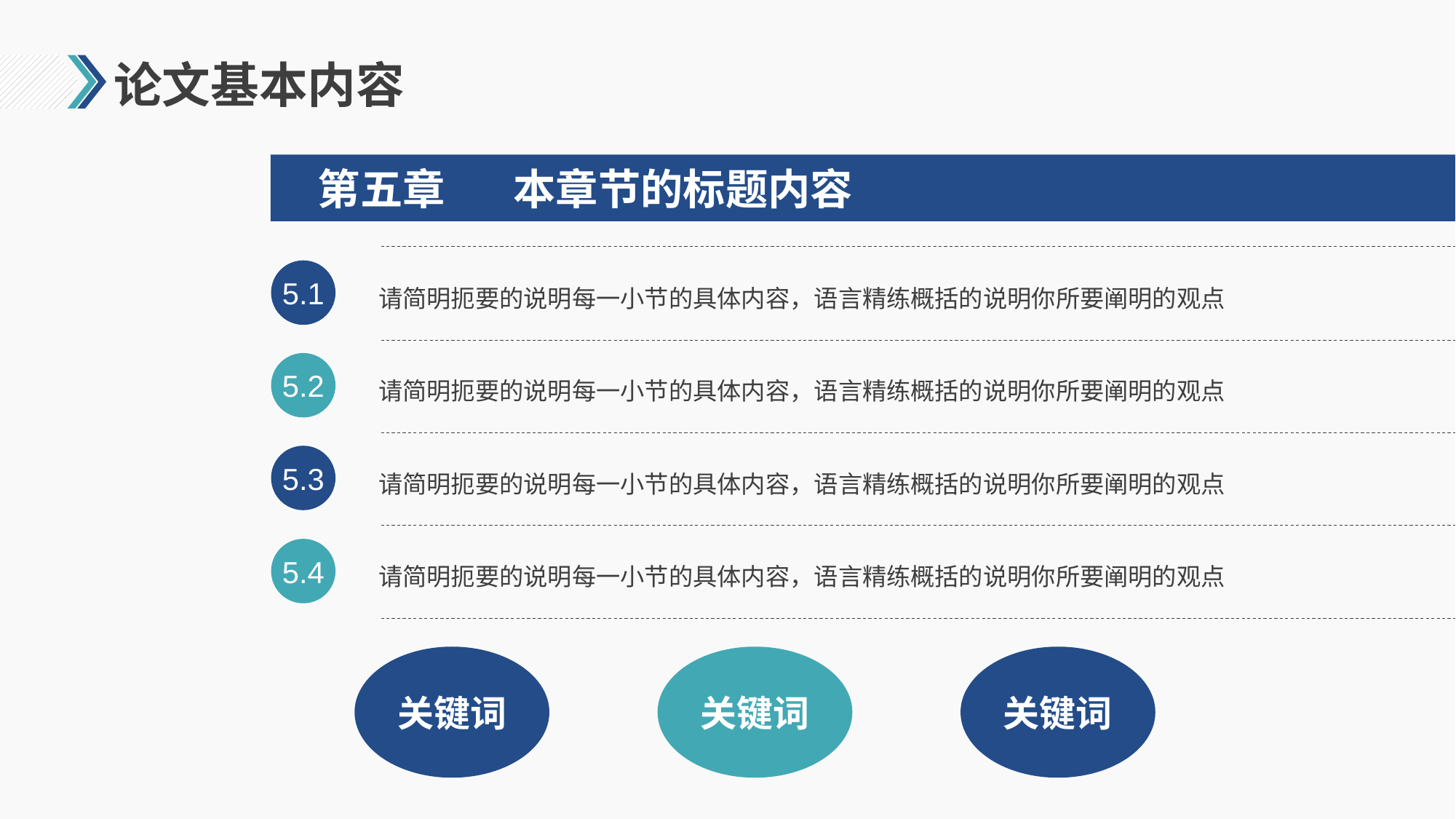

# 论文基本内容
本章节的标题内容
第五章
5.1
请简明扼要的说明每一小节的具体内容，语言精练概括的说明你所要阐明的观点
5.2
请简明扼要的说明每一小节的具体内容，语言精练概括的说明你所要阐明的观点
5.3
请简明扼要的说明每一小节的具体内容，语言精练概括的说明你所要阐明的观点
5.4
请简明扼要的说明每一小节的具体内容，语言精练概括的说明你所要阐明的观点
关键词
关键词
关键词